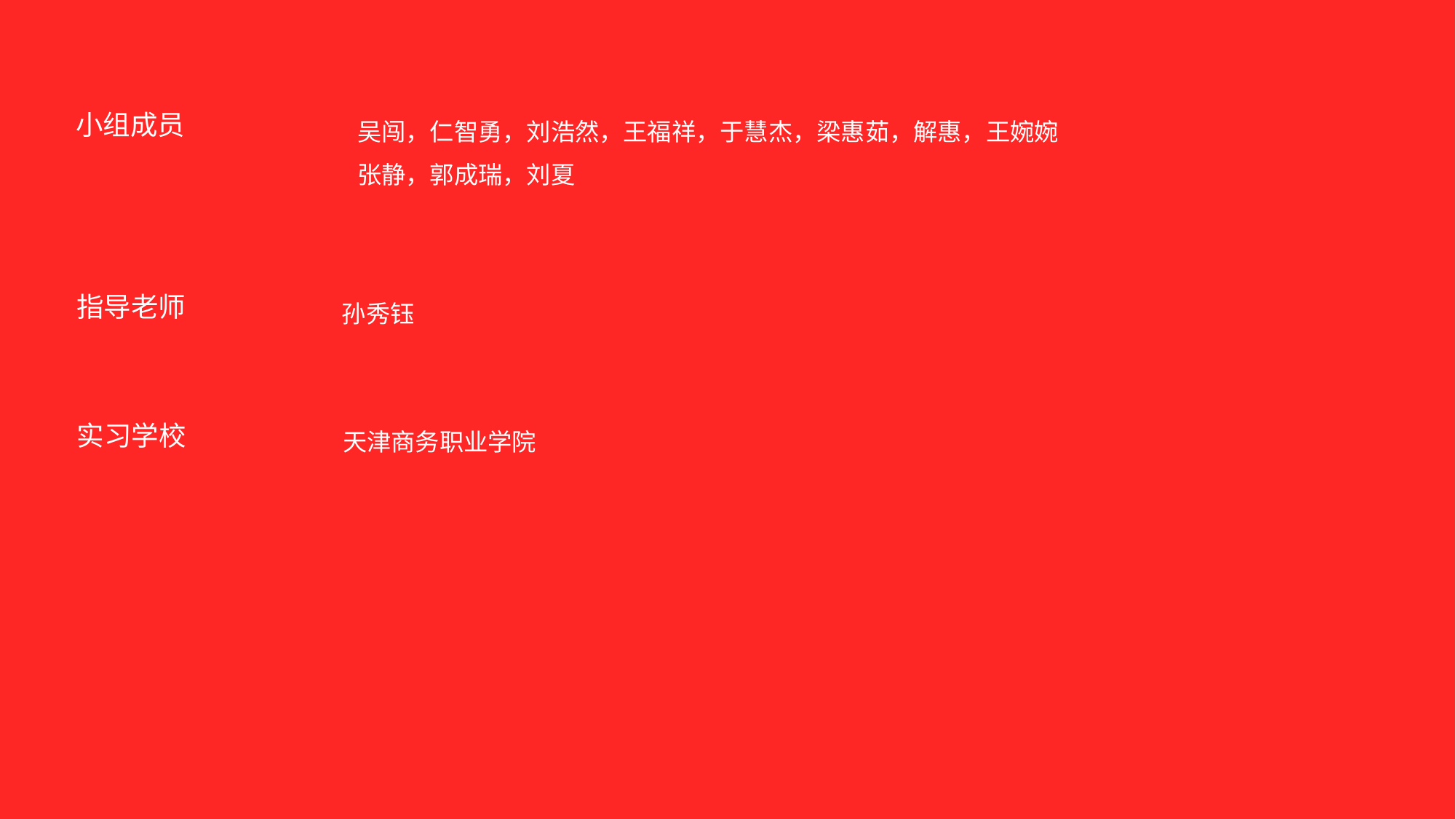

吴闯，仁智勇，刘浩然，王福祥，于慧杰，梁惠茹，解惠，王婉婉
张静，郭成瑞，刘夏
小组成员
孙秀钰
指导老师
天津商务职业学院
实习学校